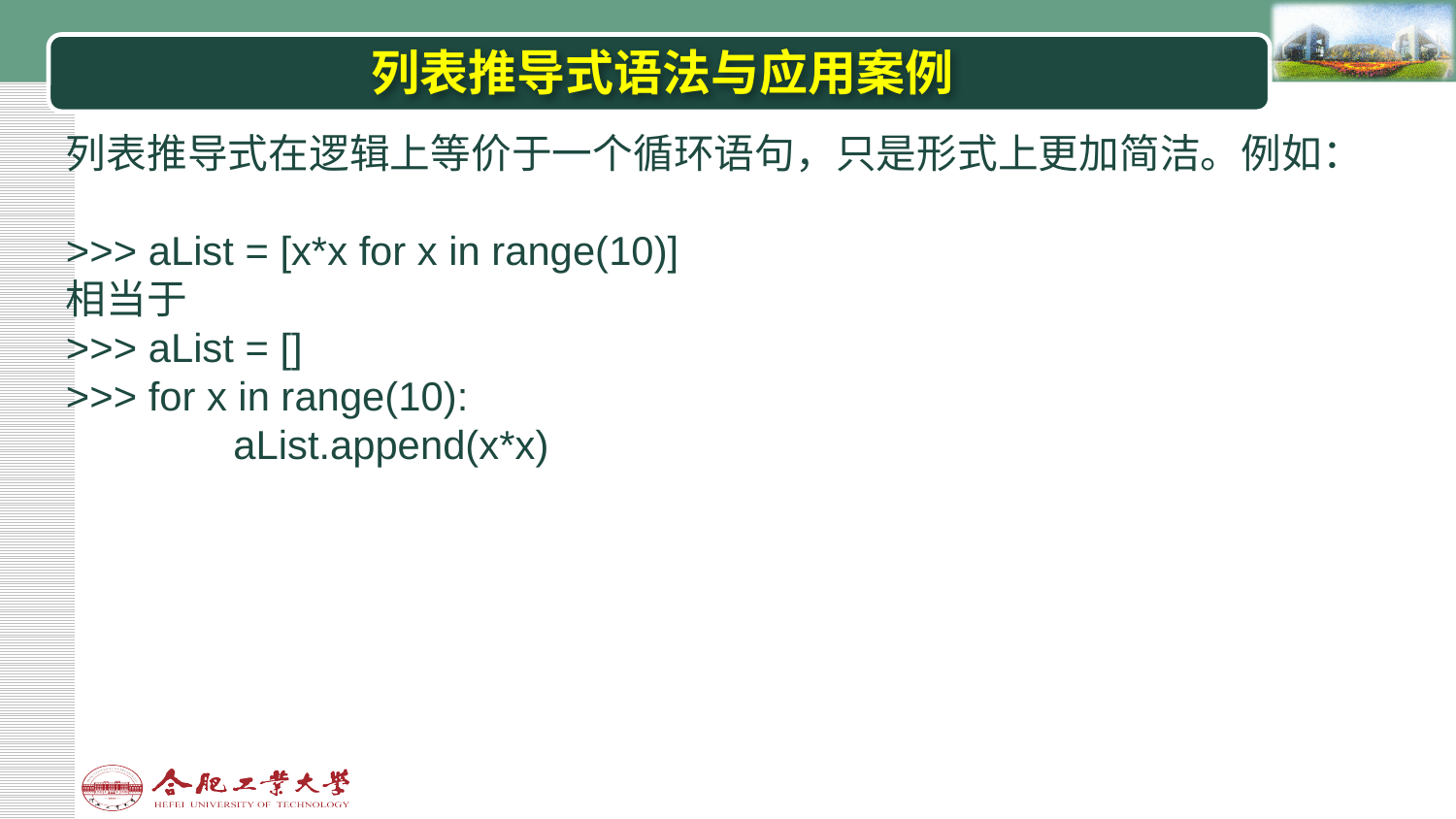

# 列表推导式语法与应用案例
列表推导式在逻辑上等价于一个循环语句，只是形式上更加简洁。例如：

>>> aList = [x*x for x in range(10)]
相当于
>>> aList = []
>>> for x in range(10):
               aList.append(x*x)